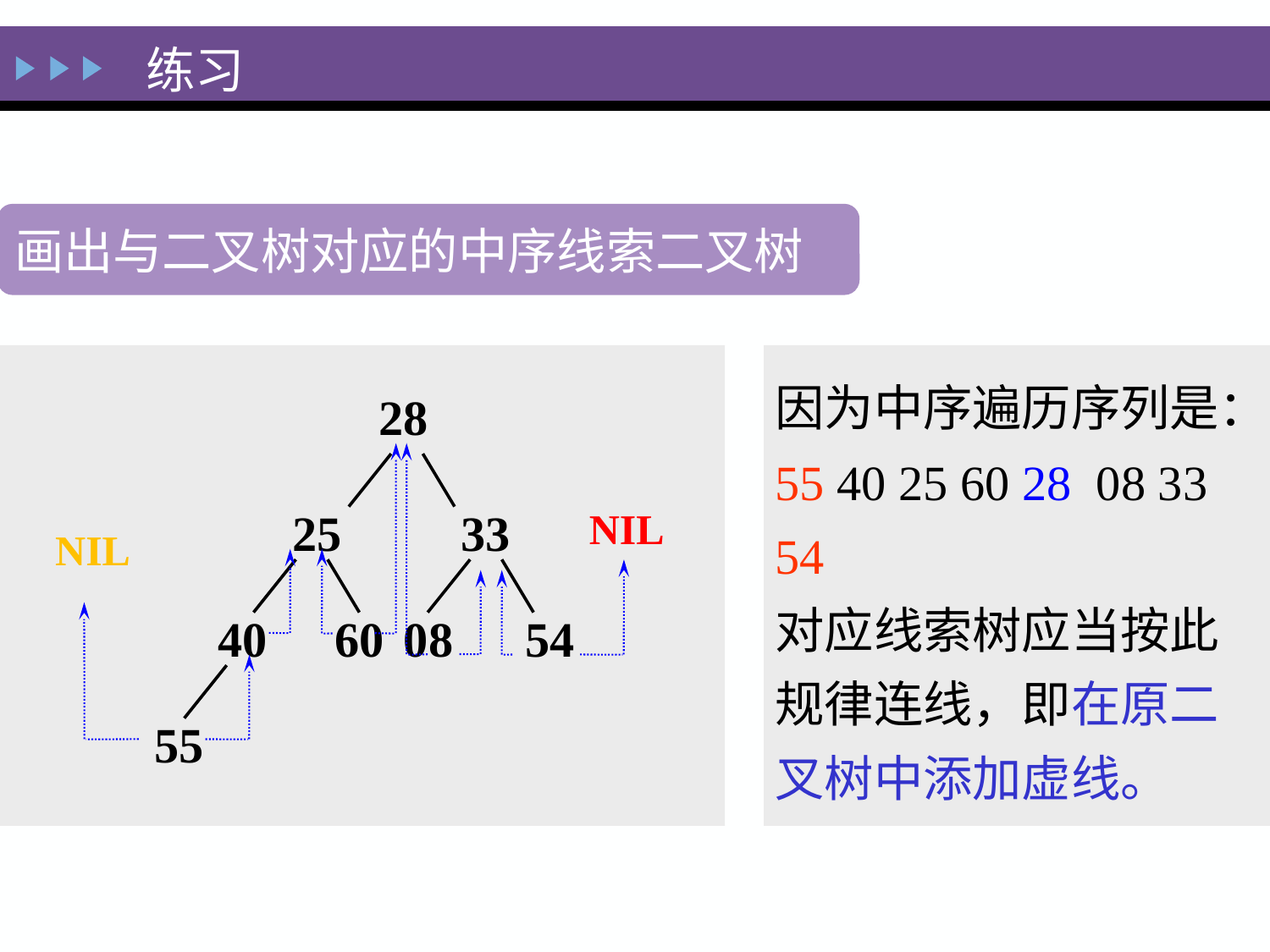

练习
画出与二叉树对应的中序线索二叉树

因为中序遍历序列是：55 40 25 60 28  08 33 54
对应线索树应当按此规律连线，即在原二叉树中添加虚线。
28

25
33

40
60
08
54

55

NIL
NIL